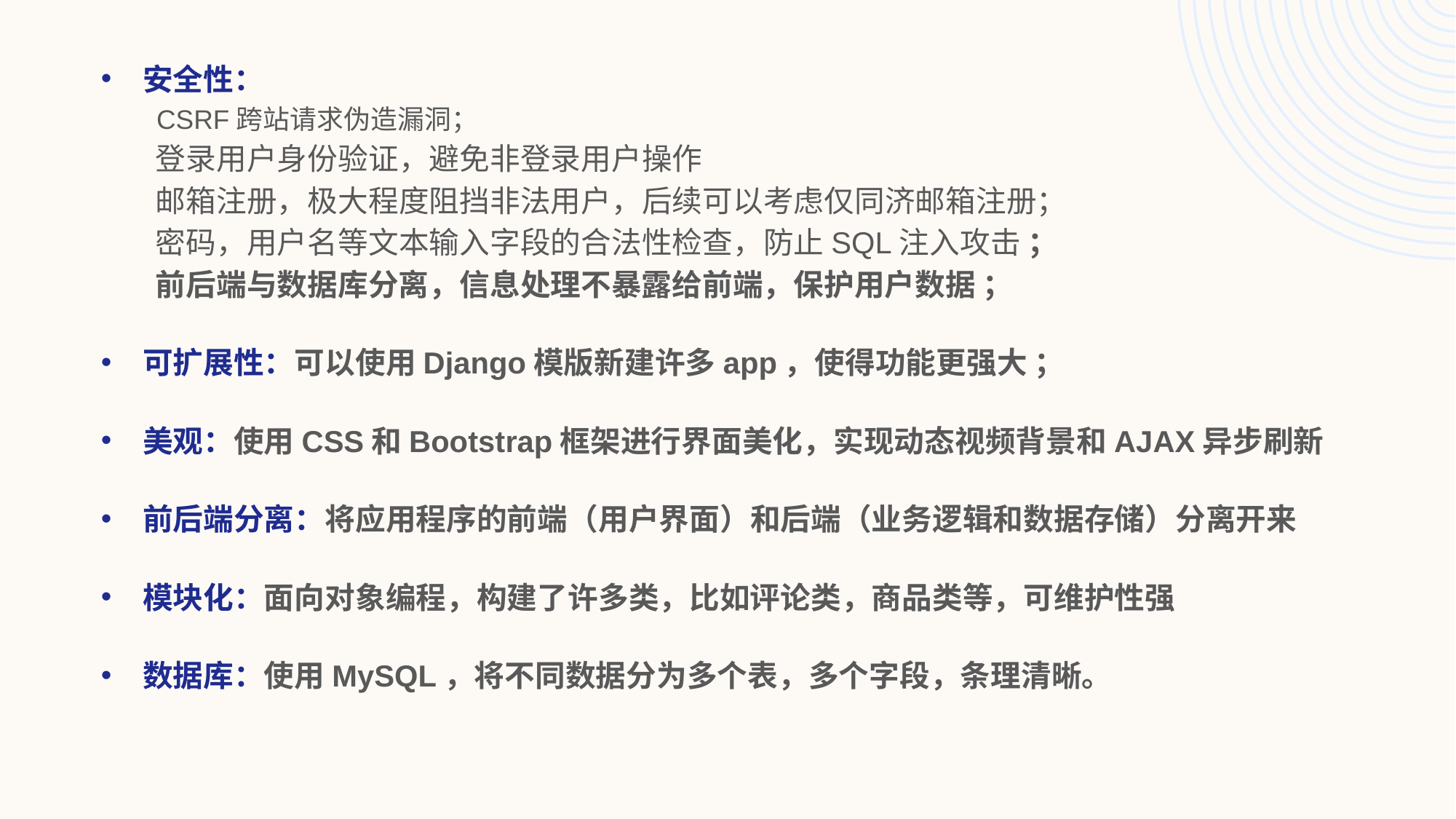

安全性：
  CSRF跨站请求伪造漏洞；
登录用户身份验证，避免非登录用户操作
邮箱注册，极大程度阻挡非法用户，后续可以考虑仅同济邮箱注册；
密码，用户名等文本输入字段的合法性检查，防止SQL注入攻击 ；
前后端与数据库分离，信息处理不暴露给前端，保护用户数据 ；
可扩展性：可以使用Django模版新建许多app，使得功能更强⼤ ；
美观：使用CSS和Bootstrap框架进行界面美化，实现动态视频背景和AJAX异步刷新
前后端分离：将应用程序的前端（用户界面）和后端（业务逻辑和数据存储）分离开来
模块化：面向对象编程，构建了许多类，比如评论类，商品类等，可维护性强
数据库：使用MySQL，将不同数据分为多个表，多个字段，条理清晰。
21